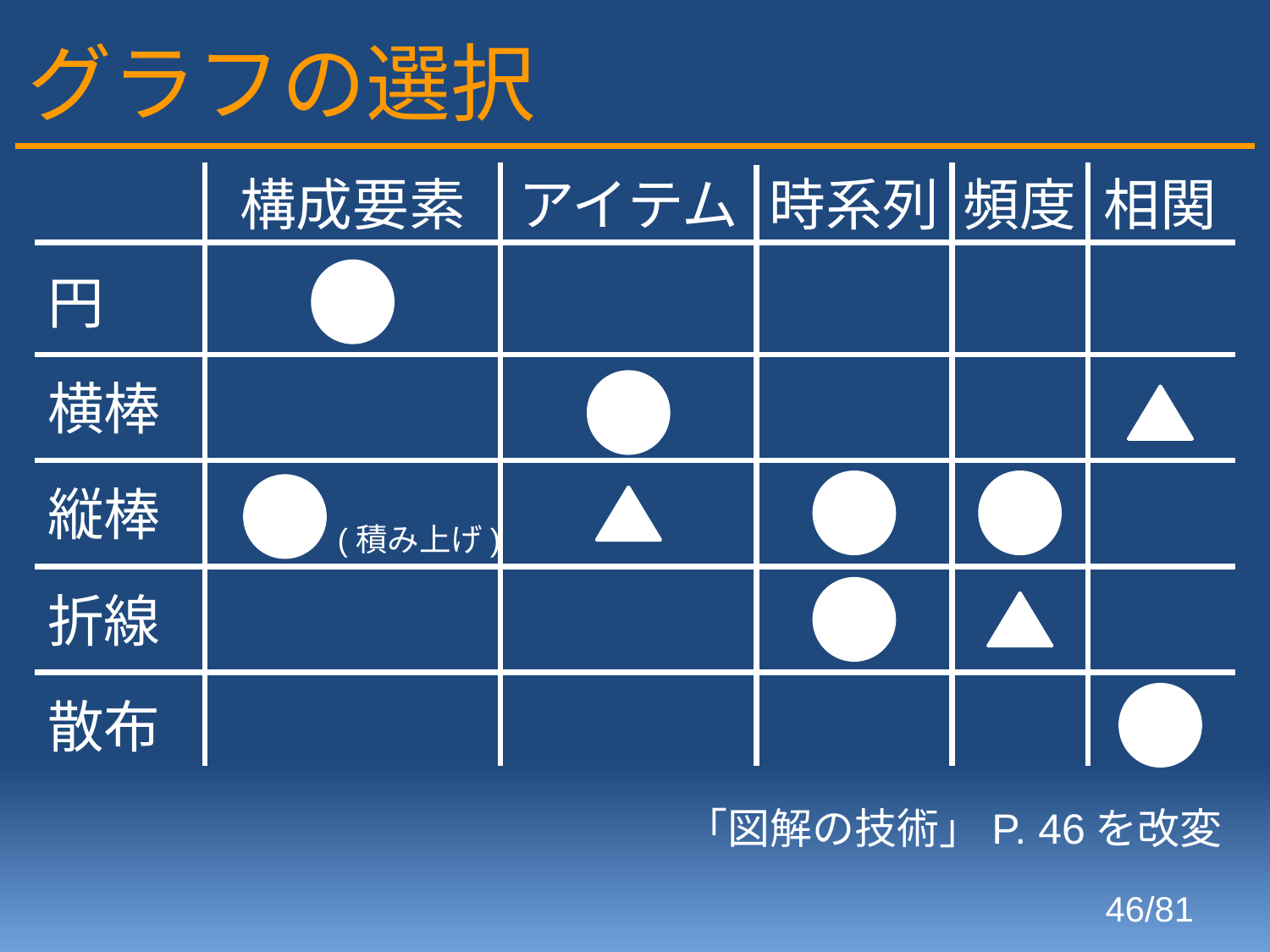

# グラフの選択
構成要素
アイテム
時系列
頻度
相関
円

横棒

縦棒

(積み上げ)

折線

散布

「図解の技術」P. 46を改変
46/81